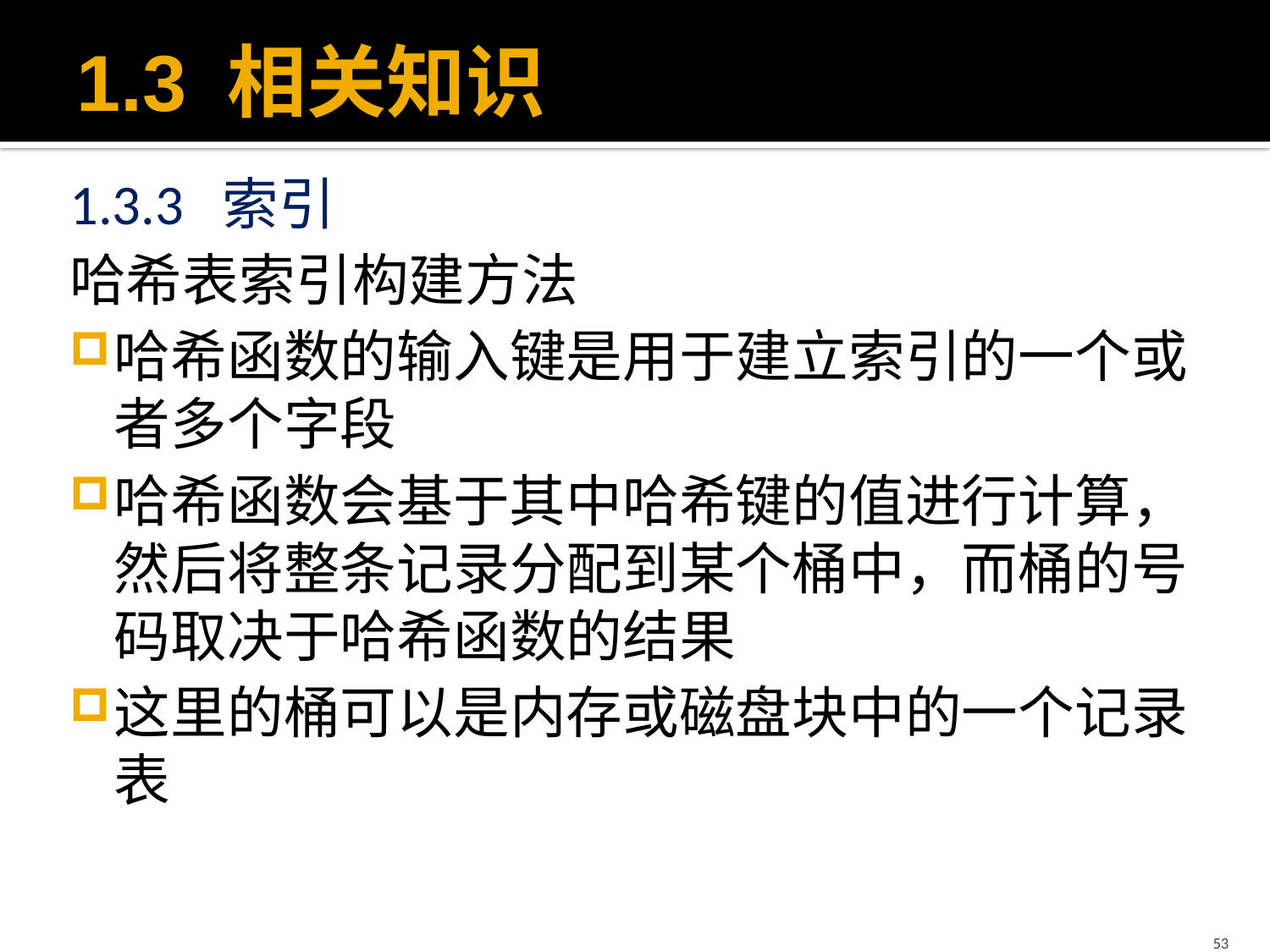

# 1.3 相关知识
1.3.3  索引
哈希表索引构建方法
哈希函数的输入键是用于建立索引的一个或者多个字段
哈希函数会基于其中哈希键的值进行计算，然后将整条记录分配到某个桶中，而桶的号码取决于哈希函数的结果
这里的桶可以是内存或磁盘块中的一个记录表

53